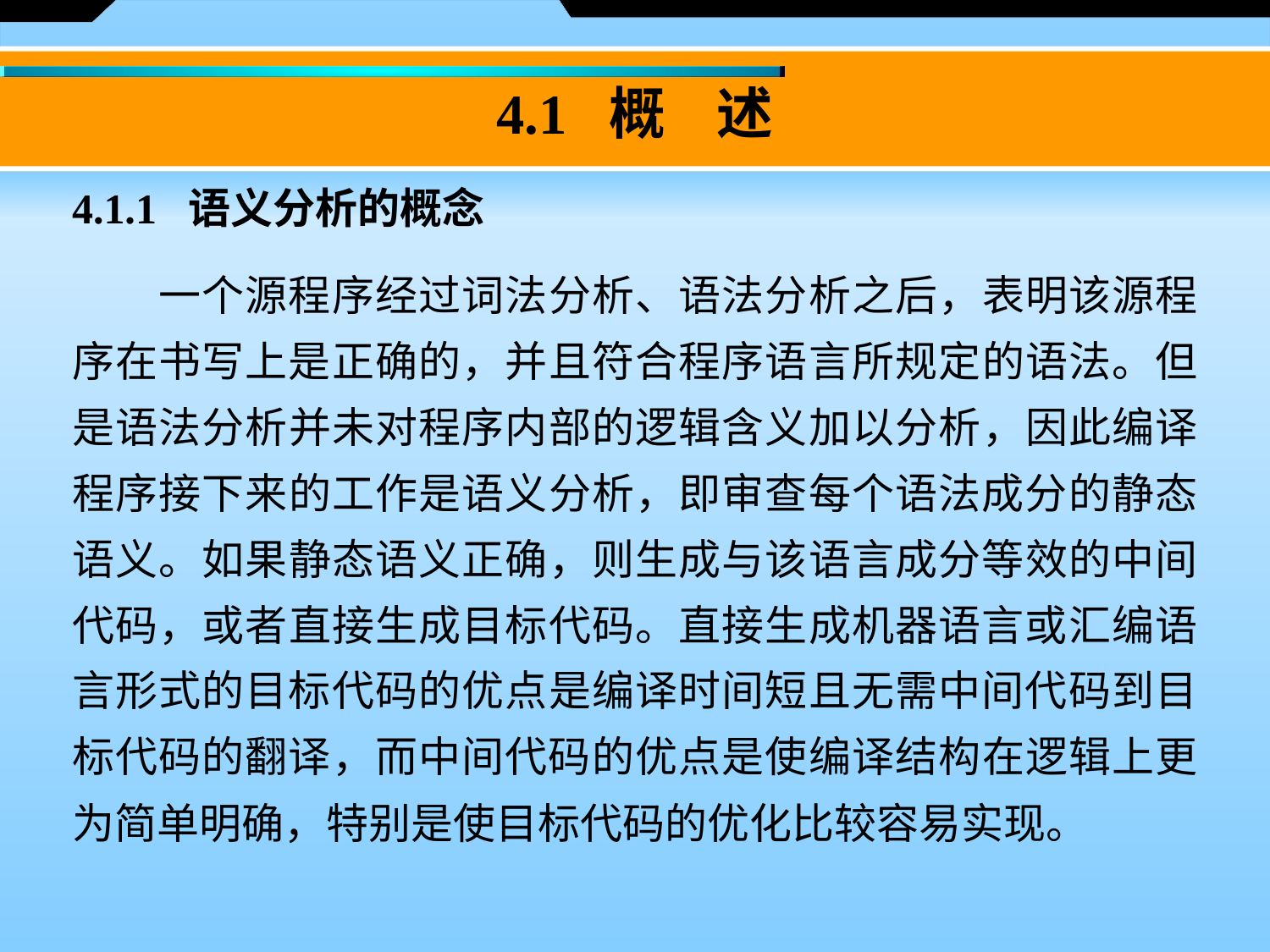

4.1  概    述
4.1.1  语义分析的概念
　　一个源程序经过词法分析、语法分析之后，表明该源程序在书写上是正确的，并且符合程序语言所规定的语法。但是语法分析并未对程序内部的逻辑含义加以分析，因此编译程序接下来的工作是语义分析，即审查每个语法成分的静态语义。如果静态语义正确，则生成与该语言成分等效的中间代码，或者直接生成目标代码。直接生成机器语言或汇编语言形式的目标代码的优点是编译时间短且无需中间代码到目标代码的翻译，而中间代码的优点是使编译结构在逻辑上更为简单明确，特别是使目标代码的优化比较容易实现。